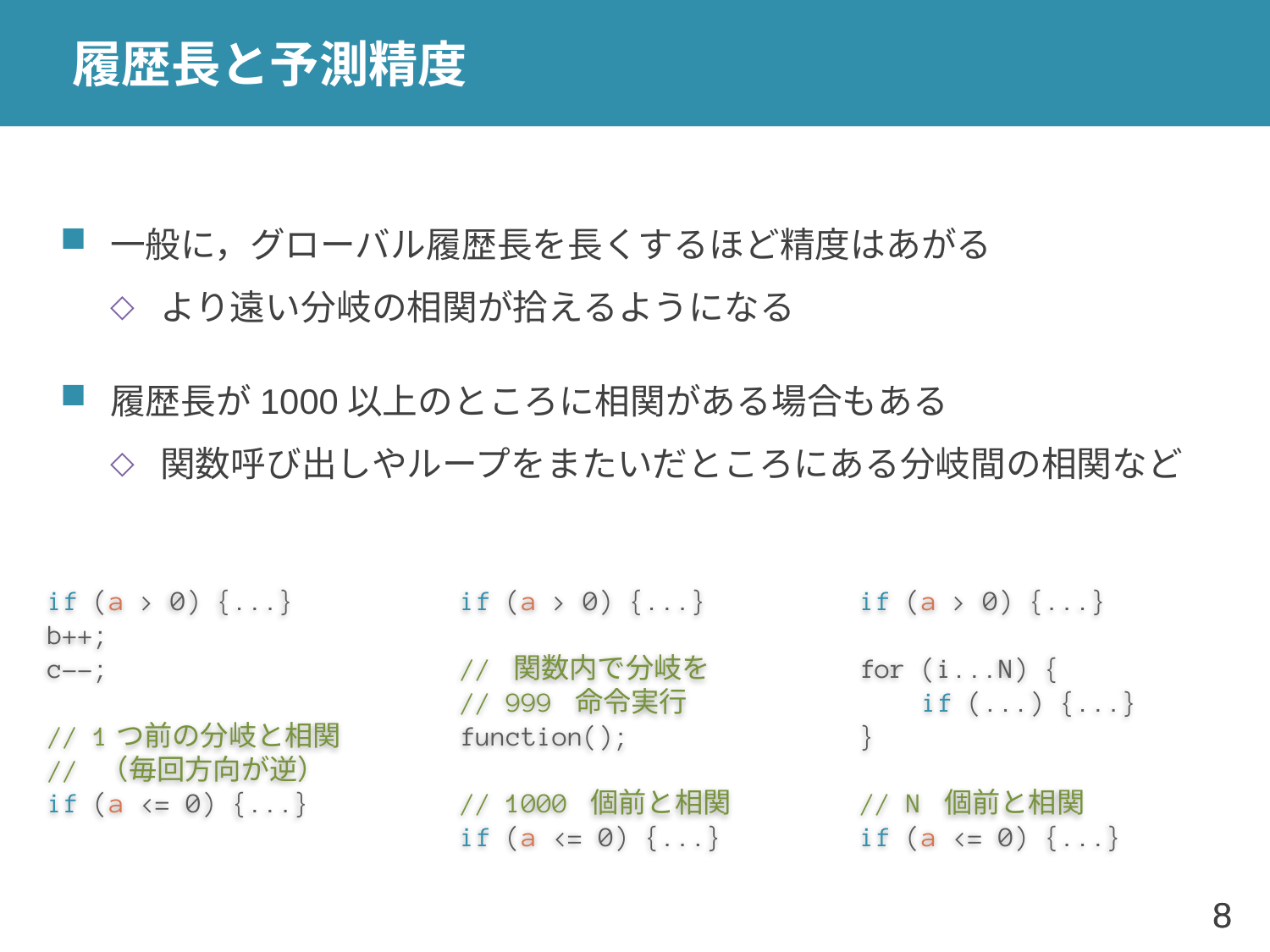

# 履歴長と予測精度
一般に，グローバル履歴長を長くするほど精度はあがる
より遠い分岐の相関が拾えるようになる
履歴長が1000以上のところに相関がある場合もある
関数呼び出しやループをまたいだところにある分岐間の相関など
if (a > 0) {...}
b++;
c--;

// 1つ前の分岐と相関
// （毎回方向が逆）
if (a <= 0) {...}
if (a > 0) {...}

// 関数内で分岐を
// 999 命令実行
function();

// 1000 個前と相関
if (a <= 0) {...}
if (a > 0) {...}

for (i...N) {
    if (...) {...}
}

// N 個前と相関
if (a <= 0) {...}